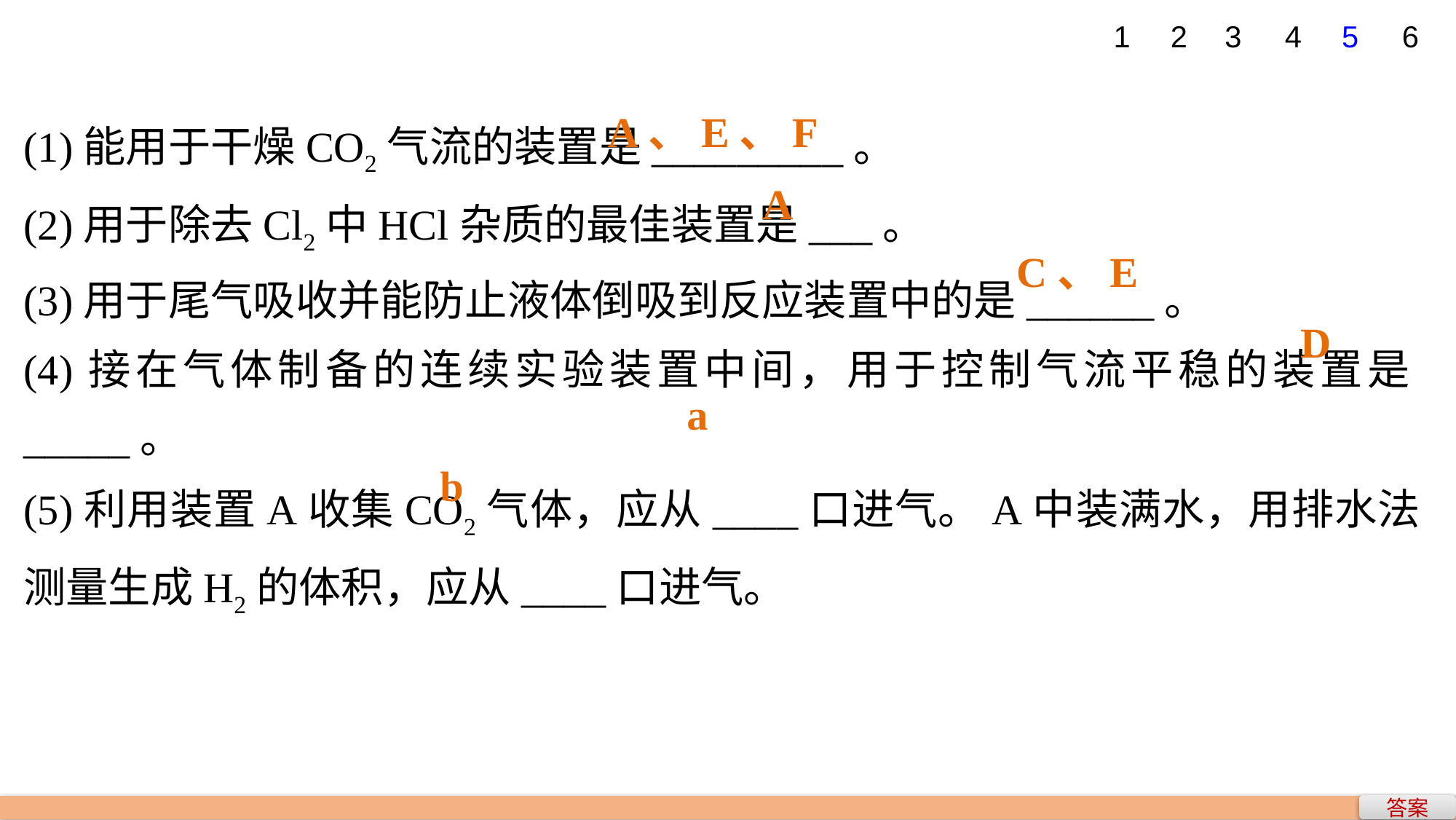

1
2
3
4
5
6
(1)能用于干燥CO2气流的装置是_________。
(2)用于除去Cl2中HCl杂质的最佳装置是___。
(3)用于尾气吸收并能防止液体倒吸到反应装置中的是______。
(4)接在气体制备的连续实验装置中间，用于控制气流平稳的装置是_____。
(5)利用装置A收集CO2气体，应从____口进气。A中装满水，用排水法测量生成H2的体积，应从____口进气。
A、E、F
A
C、E
D
a
b
答案